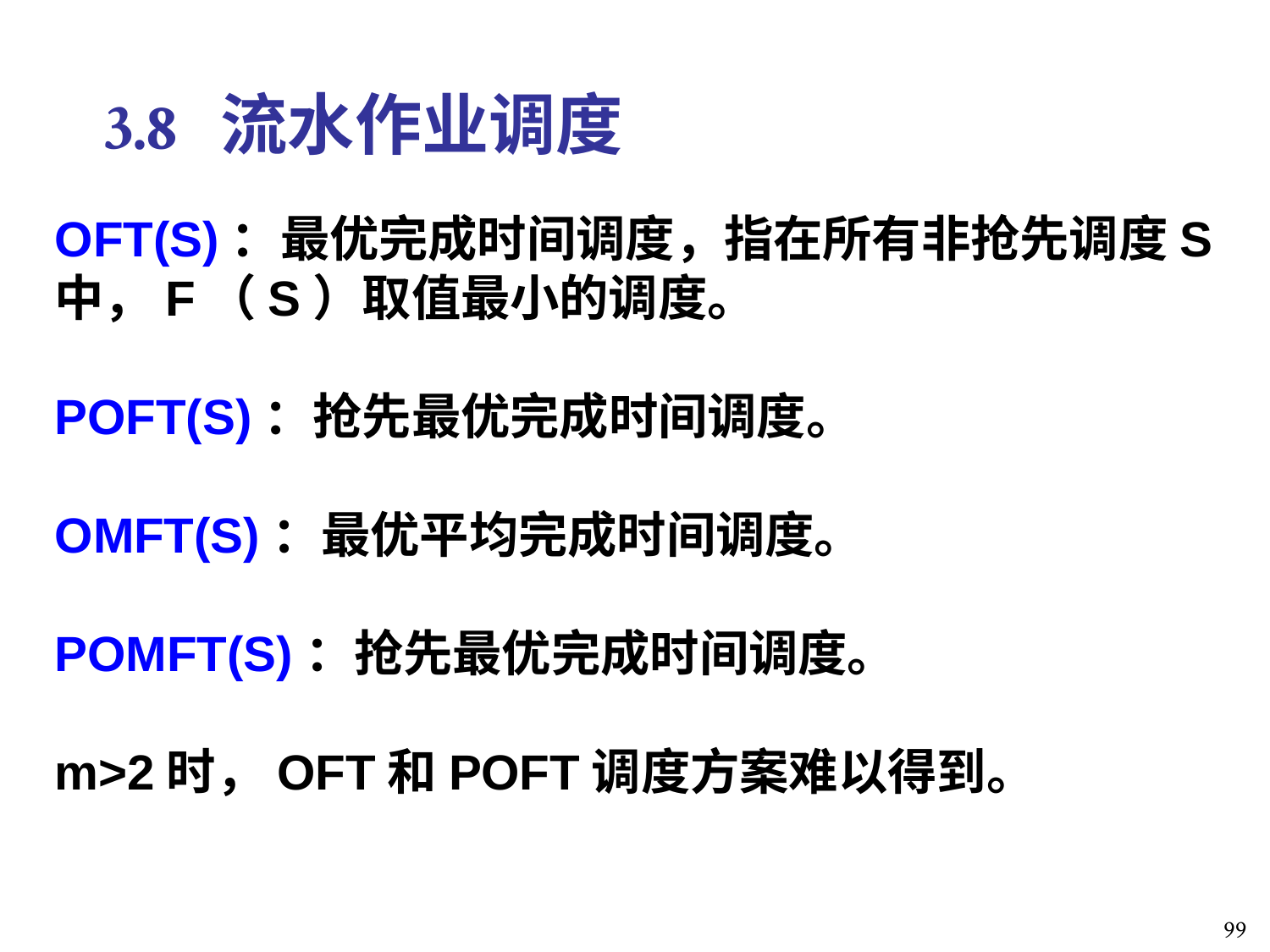

3.8  流水作业调度
OFT(S)：最优完成时间调度，指在所有非抢先调度S中，F（S）取值最小的调度。

POFT(S)：抢先最优完成时间调度。

OMFT(S)：最优平均完成时间调度。

POMFT(S)：抢先最优完成时间调度。

m>2时，OFT和POFT调度方案难以得到。

99